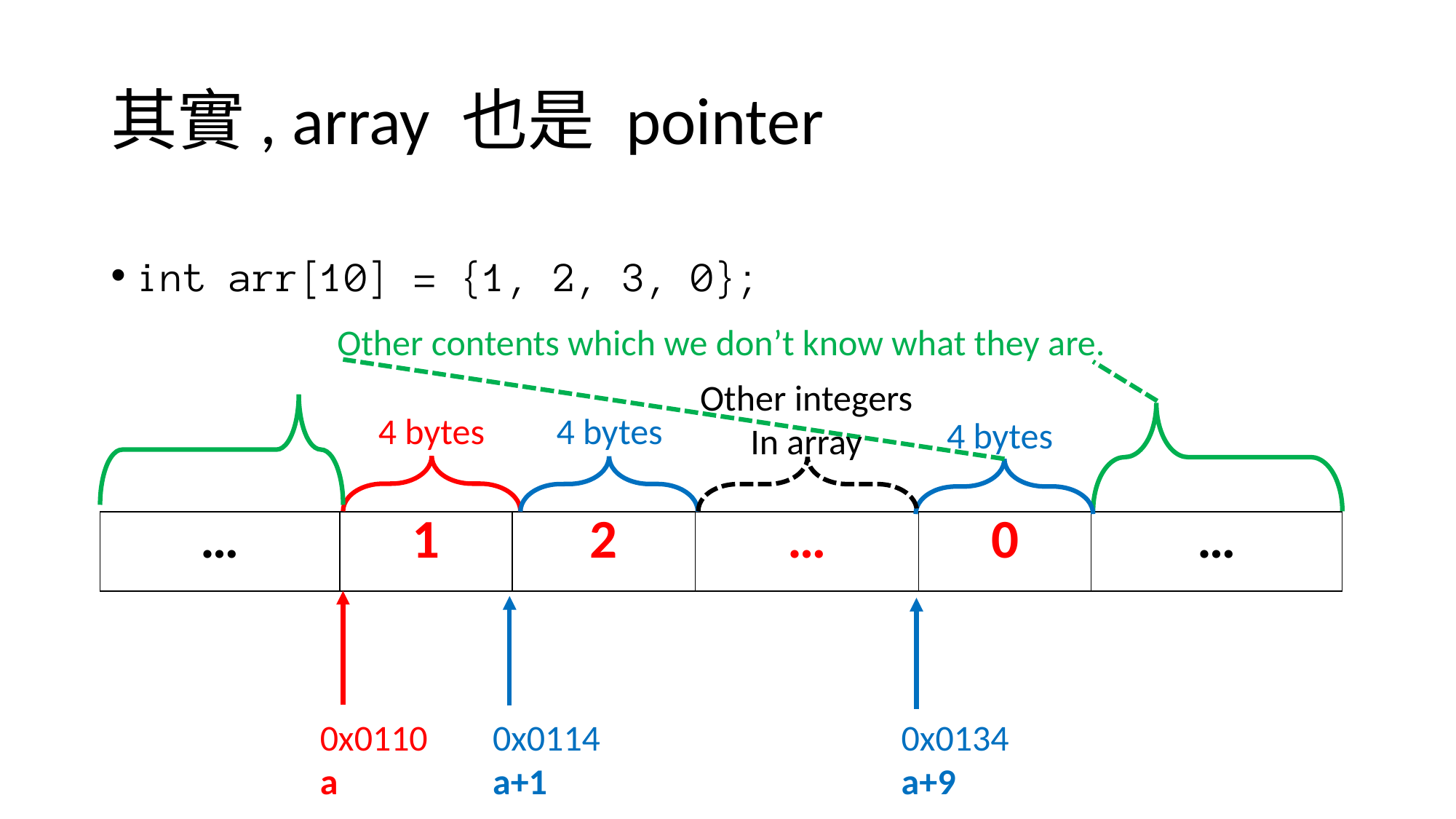

# 其實, array 也是 pointer
int arr[10] = {1, 2, 3, 0};
Other contents which we don’t know what they are.

Other integers
In array

4 bytes
4 bytes
4 bytes
| … | 1 | 2 | … | 0 | … |
| --- | --- | --- | --- | --- | --- |
0x0114
a+1
0x0110
a
0x0134
a+9